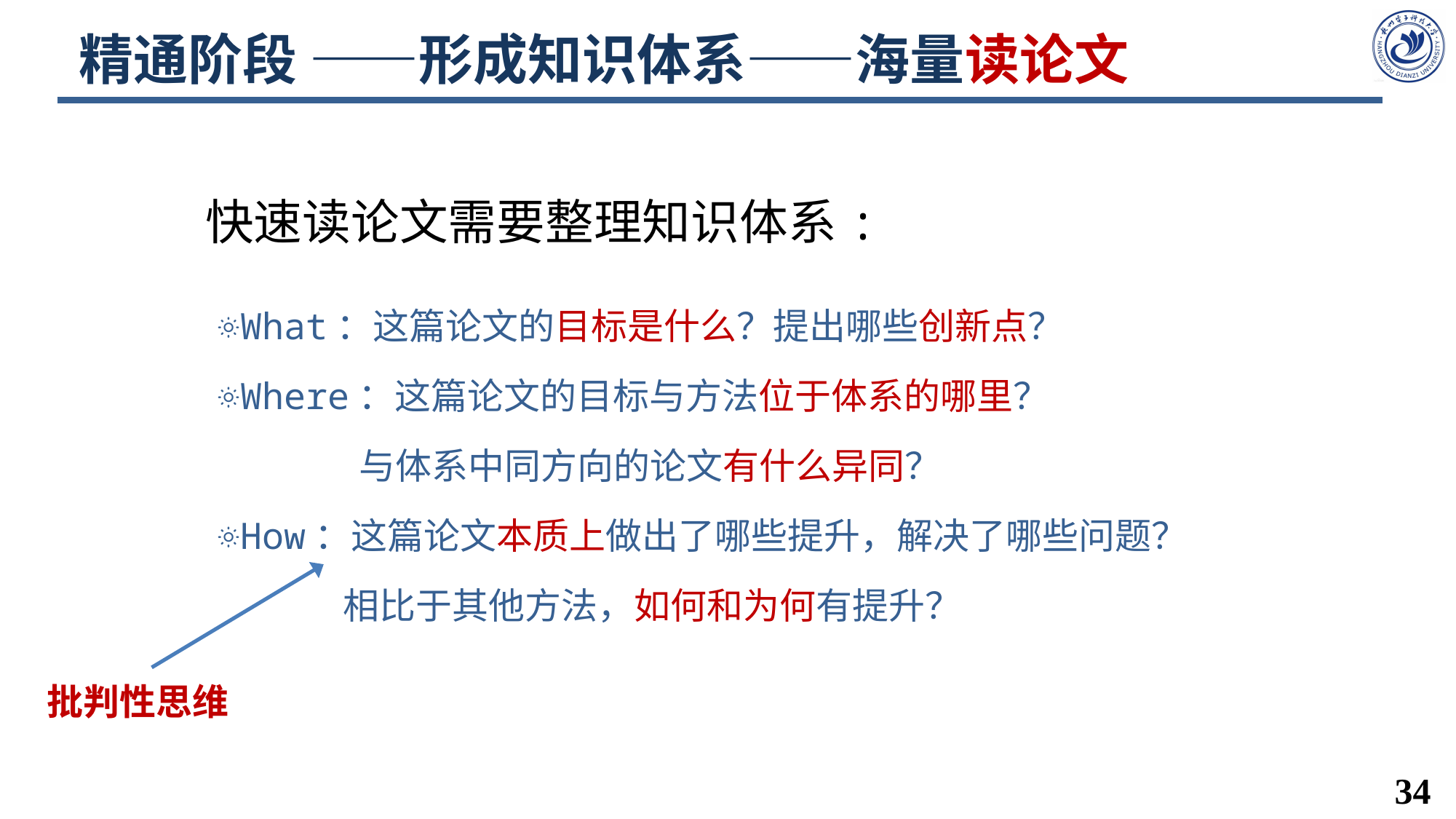

# 精通阶段 ——形成知识体系——海量读论文
快速读论文需要整理知识体系:
🔅What：这篇论文的目标是什么？提出哪些创新点？
🔅Where：这篇论文的目标与方法位于体系的哪里？
	   与体系中同方向的论文有什么异同？
🔅How：这篇论文本质上做出了哪些提升，解决了哪些问题？
	 相比于其他方法，如何和为何有提升？
批判性思维
34